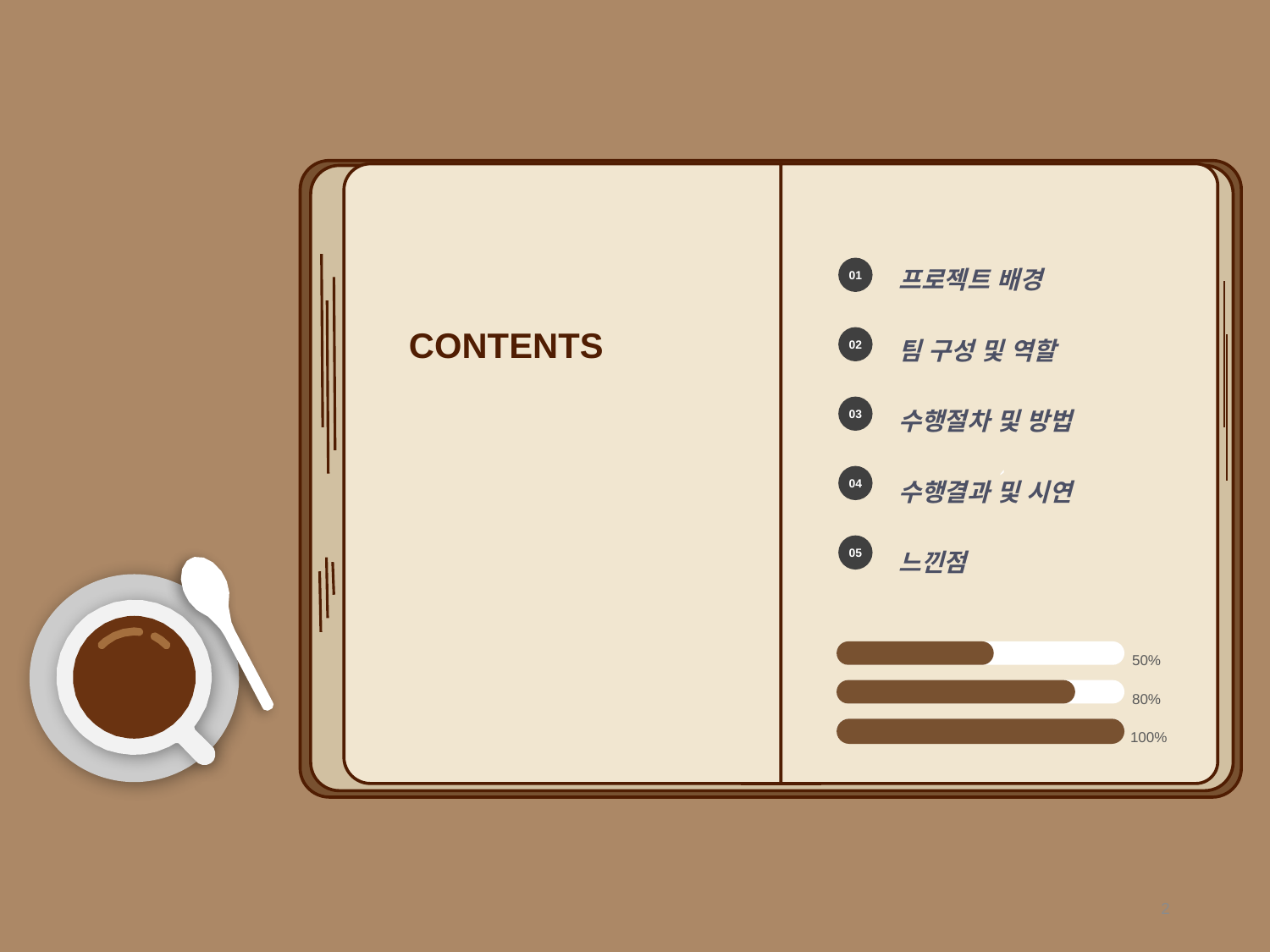

`
01
프로젝트 배경
팀 구성 및 역할
03
수행절차 및 방법
수행결과 및 시연
05
느낀점
02
04
CONTENTS

50%

80%

 100%
2